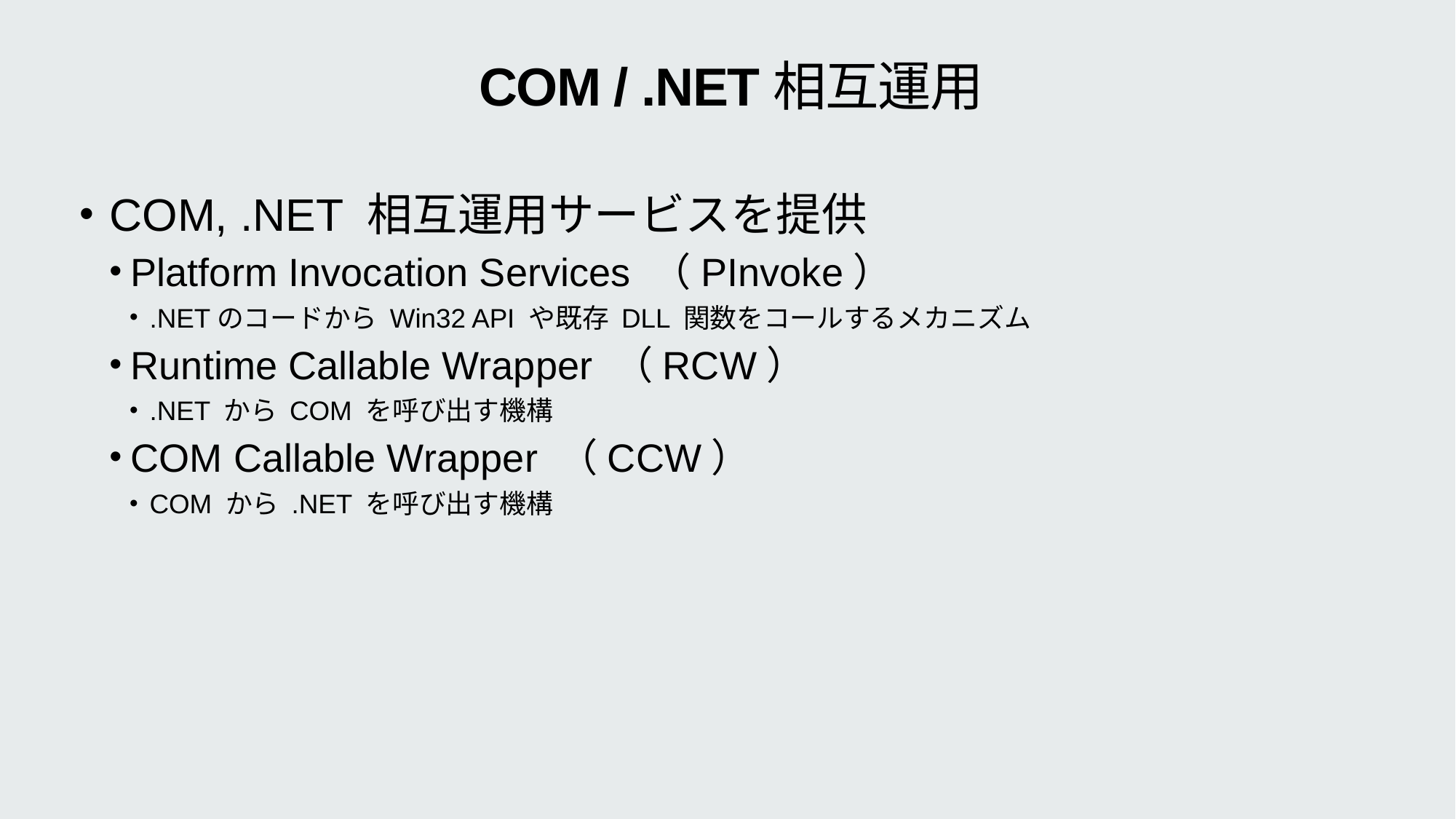

# COM / .NET相互運用
COM, .NET 相互運用サービスを提供
Platform Invocation Services （PInvoke）
.NETのコードから Win32 API や既存 DLL 関数をコールするメカニズム
Runtime Callable Wrapper （RCW）
.NET から COM を呼び出す機構
COM Callable Wrapper （CCW）
COM から .NET を呼び出す機構